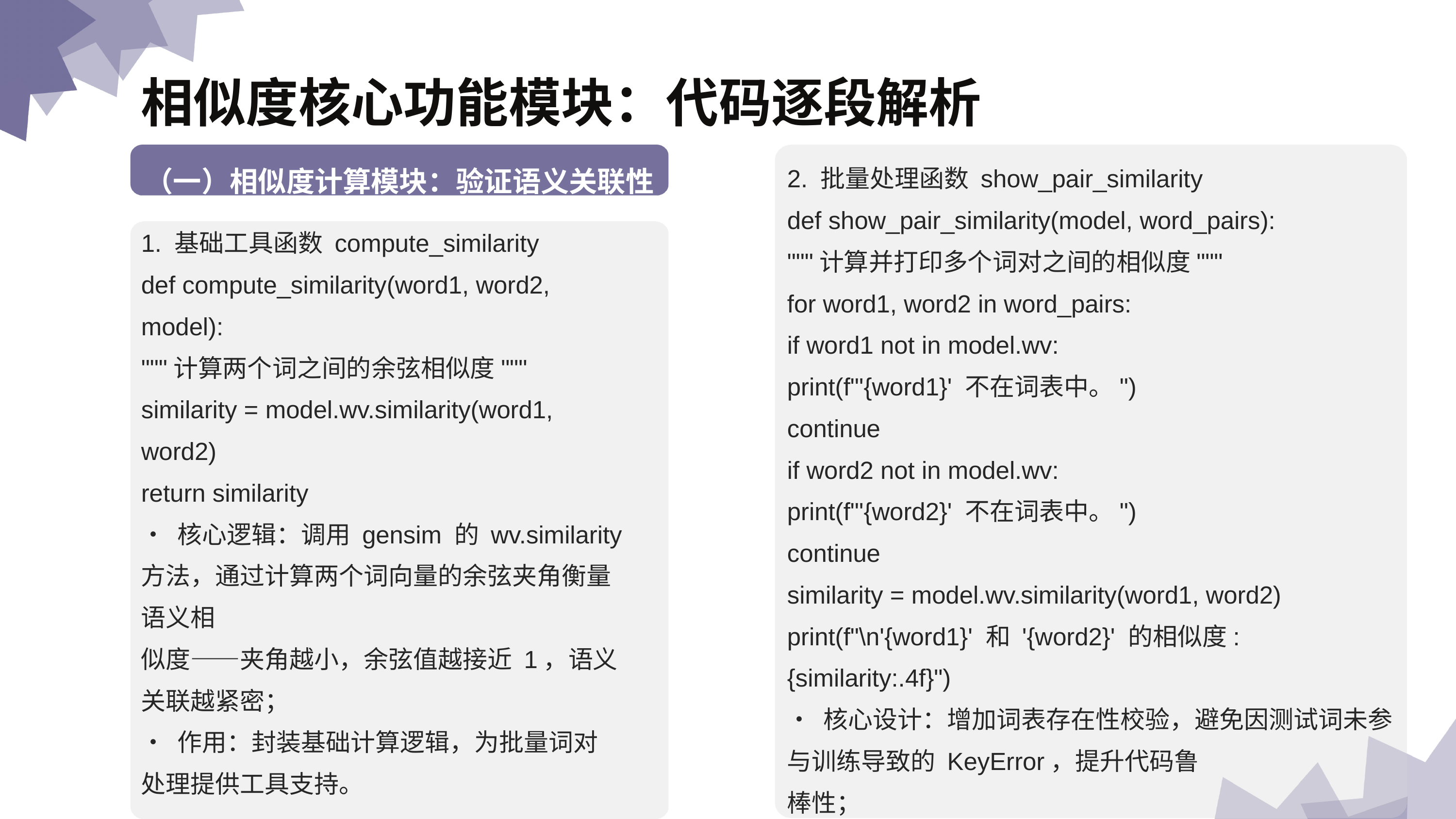

相似度核⼼功能模块：代码逐段解析

2. 批量处理函数 show_pair_similarity
def show_pair_similarity(model, word_pairs):
"""计算并打印多个词对之间的相似度"""
for word1, word2 in word_pairs:
if word1 not in model.wv:
print(f"'{word1}' 不在词表中。")
continue
if word2 not in model.wv:
print(f"'{word2}' 不在词表中。")
continue
similarity = model.wv.similarity(word1, word2)
print(f"\n'{word1}' 和 '{word2}' 的相似度: {similarity:.4f}")
• 核⼼设计：增加词表存在性校验，避免因测试词未参与训练导致的 KeyError，提升代码鲁
棒性；
• 实验价值：⽀持多组词对批量计算，通过格式化输出（保留 4 位⼩数），直观对⽐不同语义关联词对的相似度差异

（⼀）相似度计算模块：验证语义关联性

1. 基础⼯具函数 compute_similarity
def compute_similarity(word1, word2, model):
"""计算两个词之间的余弦相似度"""
similarity = model.wv.similarity(word1, word2)
return similarity
• 核⼼逻辑：调⽤ gensim 的 wv.similarity ⽅法，通过计算两个词向量的余弦夹⻆衡量语义相
似度——夹⻆越⼩，余弦值越接近 1，语义关联越紧密；
• 作⽤：封装基础计算逻辑，为批量词对处理提供⼯具⽀持。